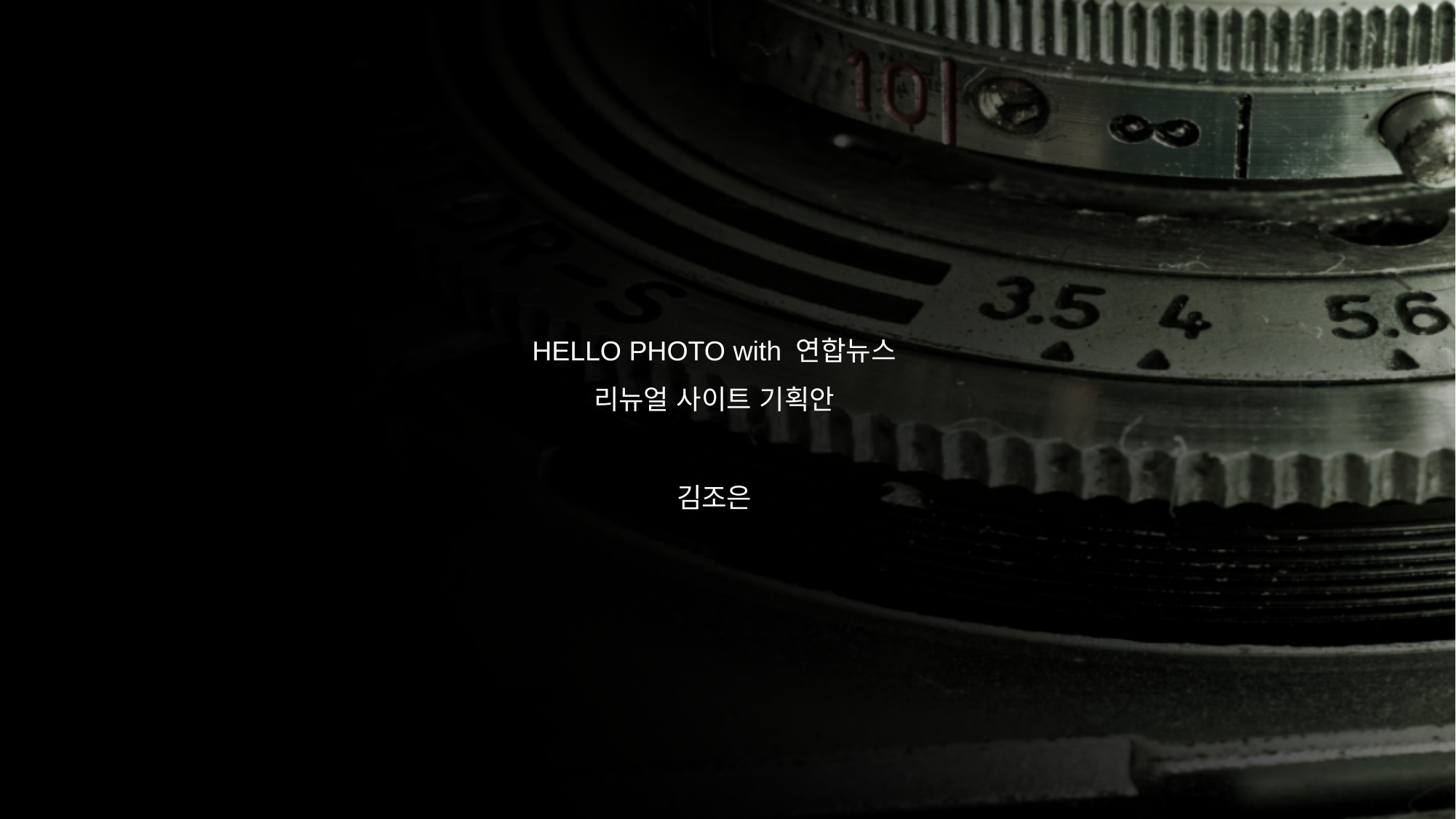

HELLO PHOTO with 연합뉴스
리뉴얼 사이트 기획안

김조은